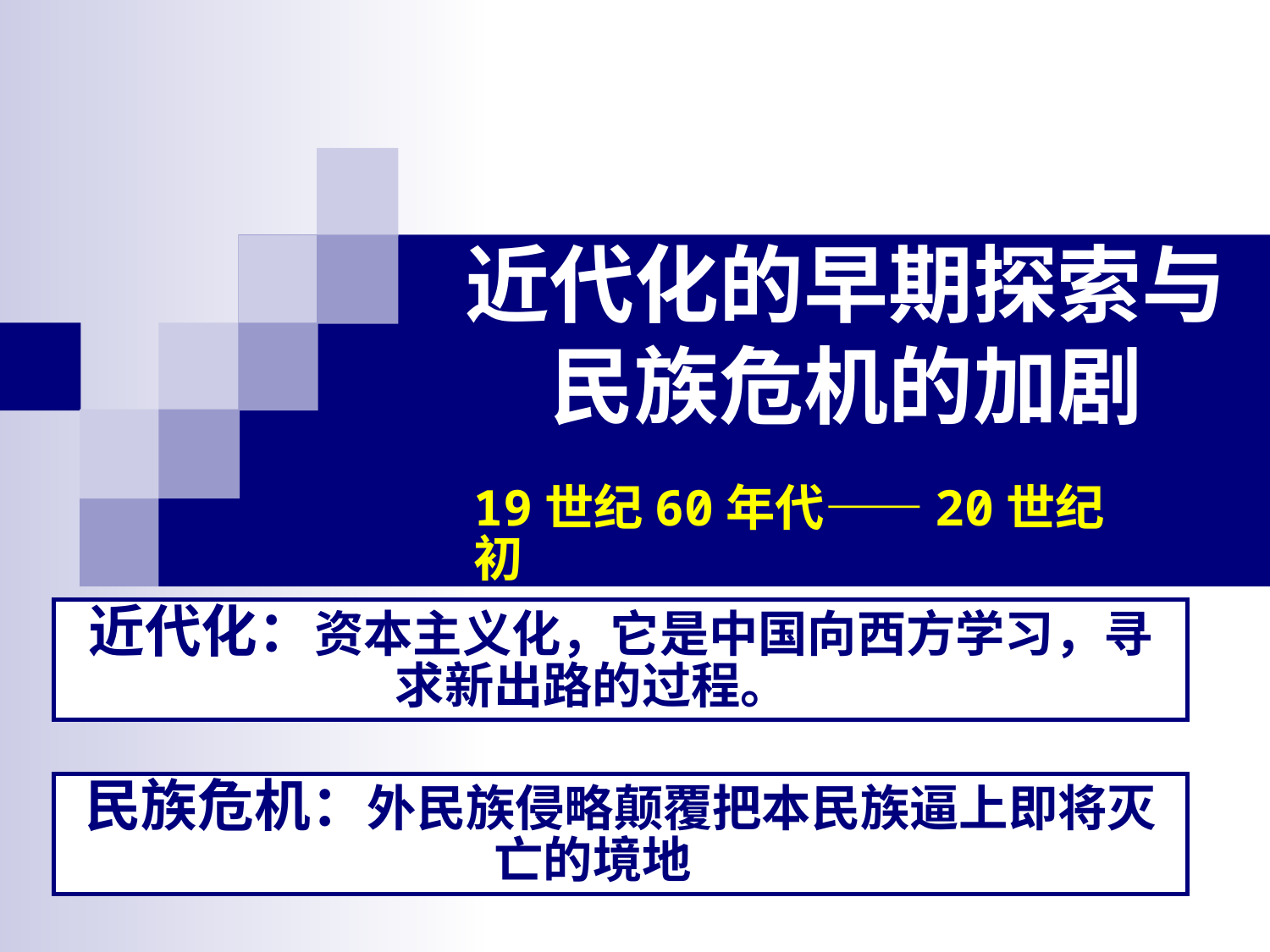

# 近代化的早期探索与民族危机的加剧
19世纪60年代——20世纪初
近代化：资本主义化，它是中国向西方学习，寻求新出路的过程。
民族危机：外民族侵略颠覆把本民族逼上即将灭亡的境地